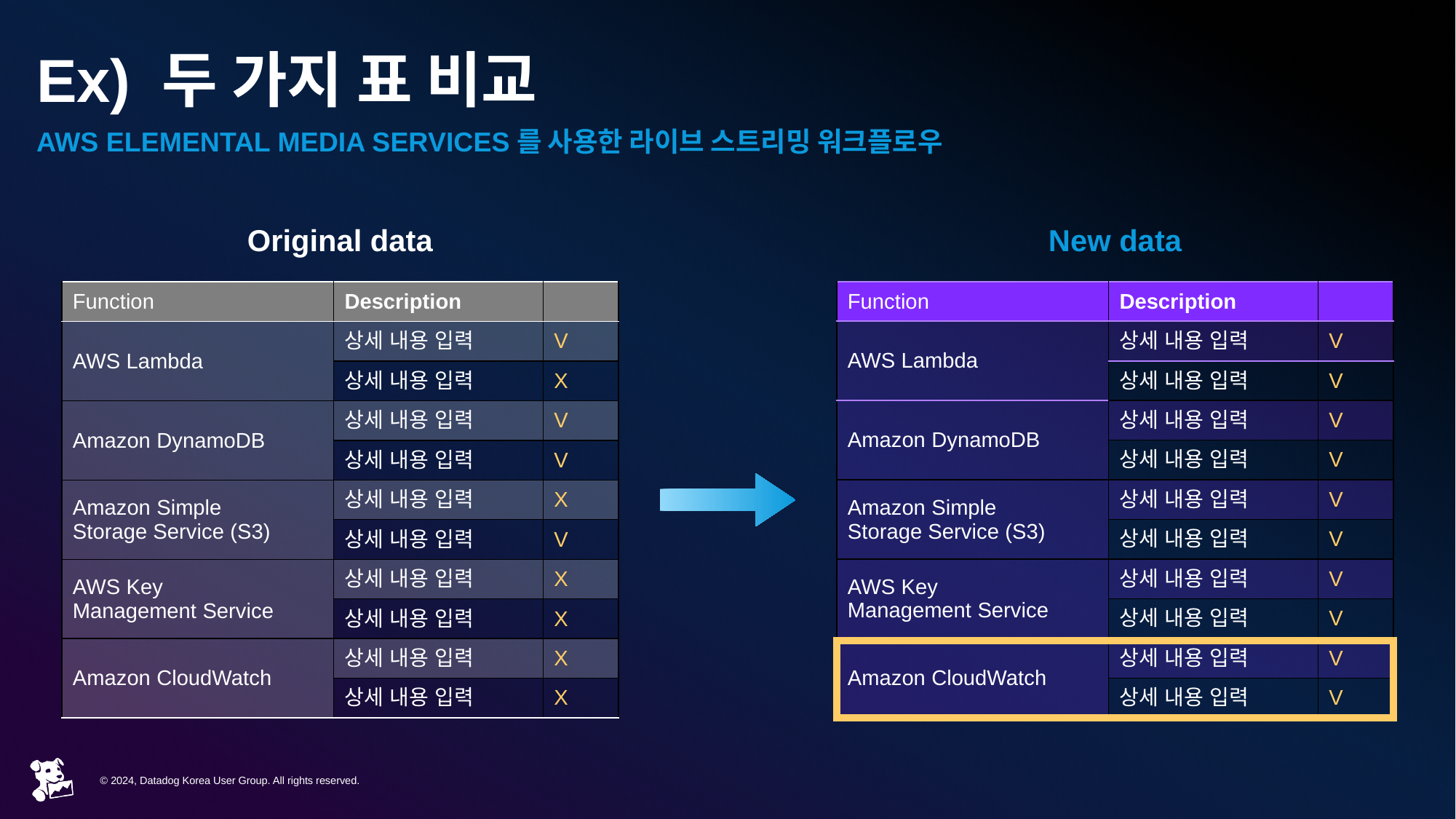

# Ex) 두 가지 표 비교
AWS ELEMENTAL MEDIA SERVICES를 사용한 라이브 스트리밍 워크플로우
Original data
New data
| Function | Description |  |
| --- | --- | --- |
| AWS Lambda | 상세 내용 입력 | V |
|  | 상세 내용 입력 | V |
| Amazon DynamoDB | 상세 내용 입력 | V |
|  | 상세 내용 입력 | V |
| Amazon Simple Storage Service (S3) | 상세 내용 입력 | V |
|  | 상세 내용 입력 | V |
| AWS Key Management Service | 상세 내용 입력 | V |
|  | 상세 내용 입력 | V |
| Amazon CloudWatch | 상세 내용 입력 | V |
|  | 상세 내용 입력 | V |
| Function | Description |  |
| --- | --- | --- |
| AWS Lambda | 상세 내용 입력 | V |
|  | 상세 내용 입력 | X |
| Amazon DynamoDB | 상세 내용 입력 | V |
|  | 상세 내용 입력 | V |
| Amazon Simple Storage Service (S3) | 상세 내용 입력 | X |
|  | 상세 내용 입력 | V |
| AWS Key Management Service | 상세 내용 입력 | X |
|  | 상세 내용 입력 | X |
| Amazon CloudWatch | 상세 내용 입력 | X |
|  | 상세 내용 입력 | X |